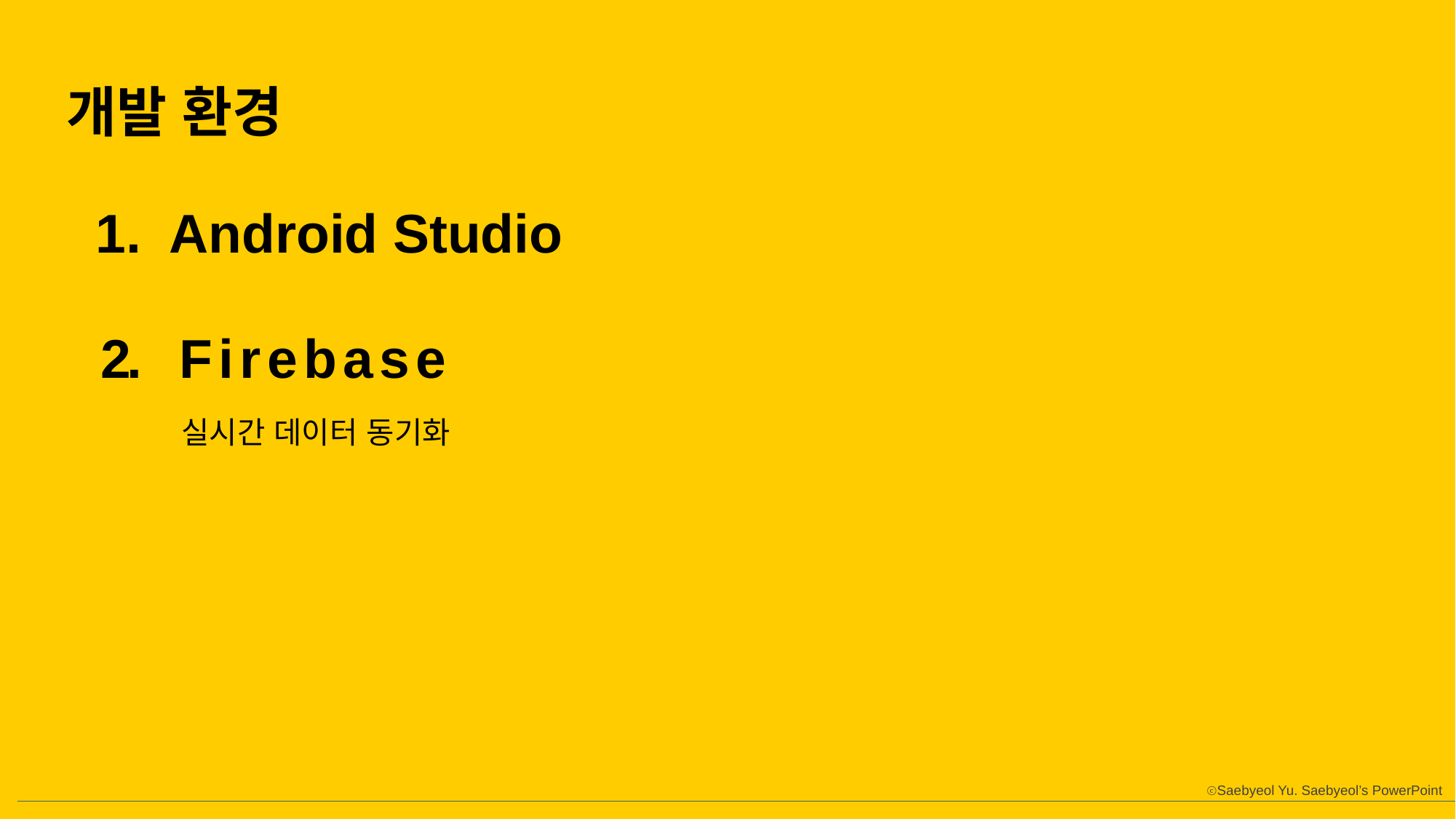

개발 환경
1.  Android Studio
2.    F i r e b a s e
        실시간 데이터 동기화